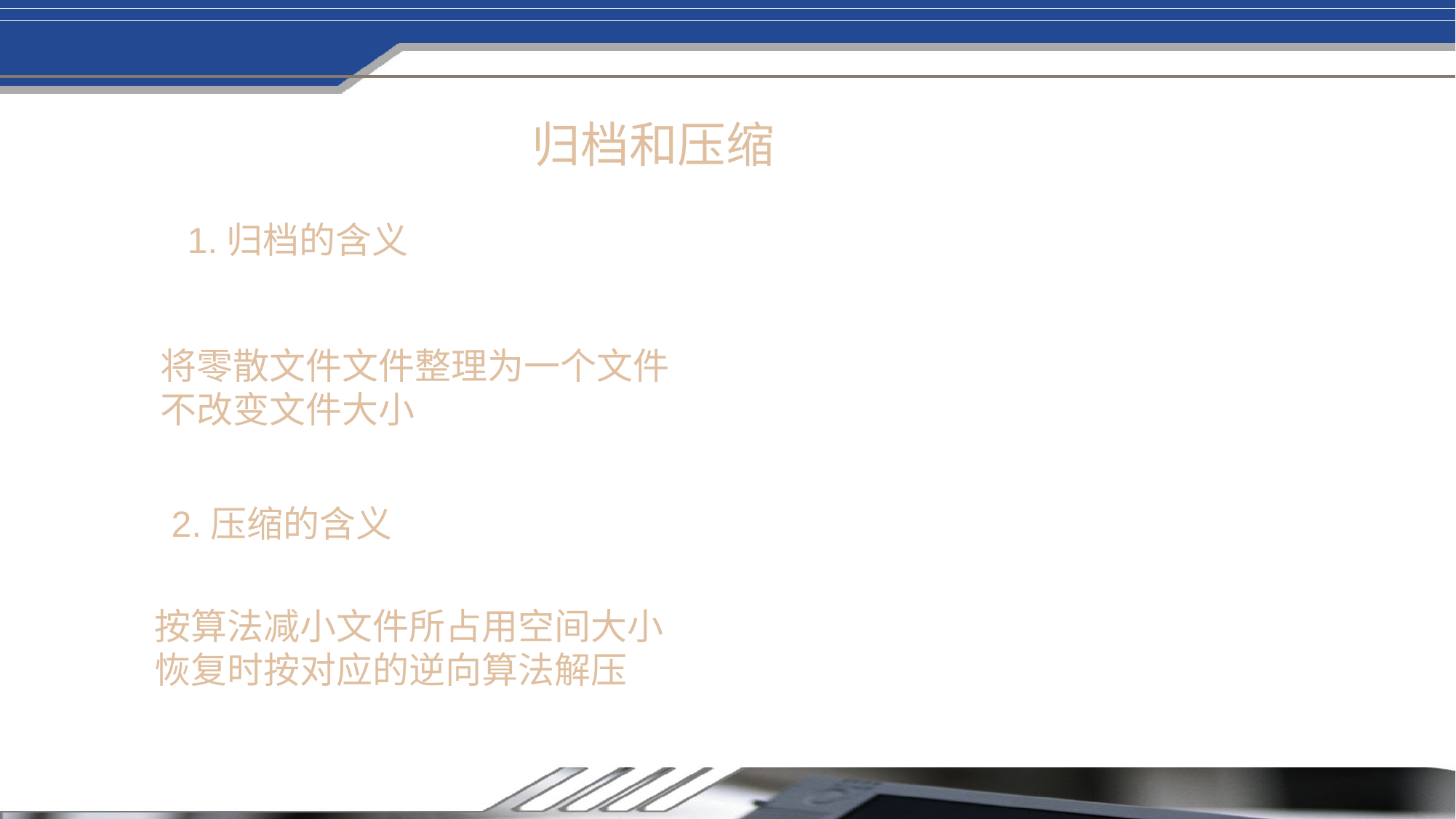

归档和压缩
1.归档的含义
将零散文件文件整理为一个文件
不改变文件大小
2.压缩的含义
按算法减小文件所占用空间大小
恢复时按对应的逆向算法解压